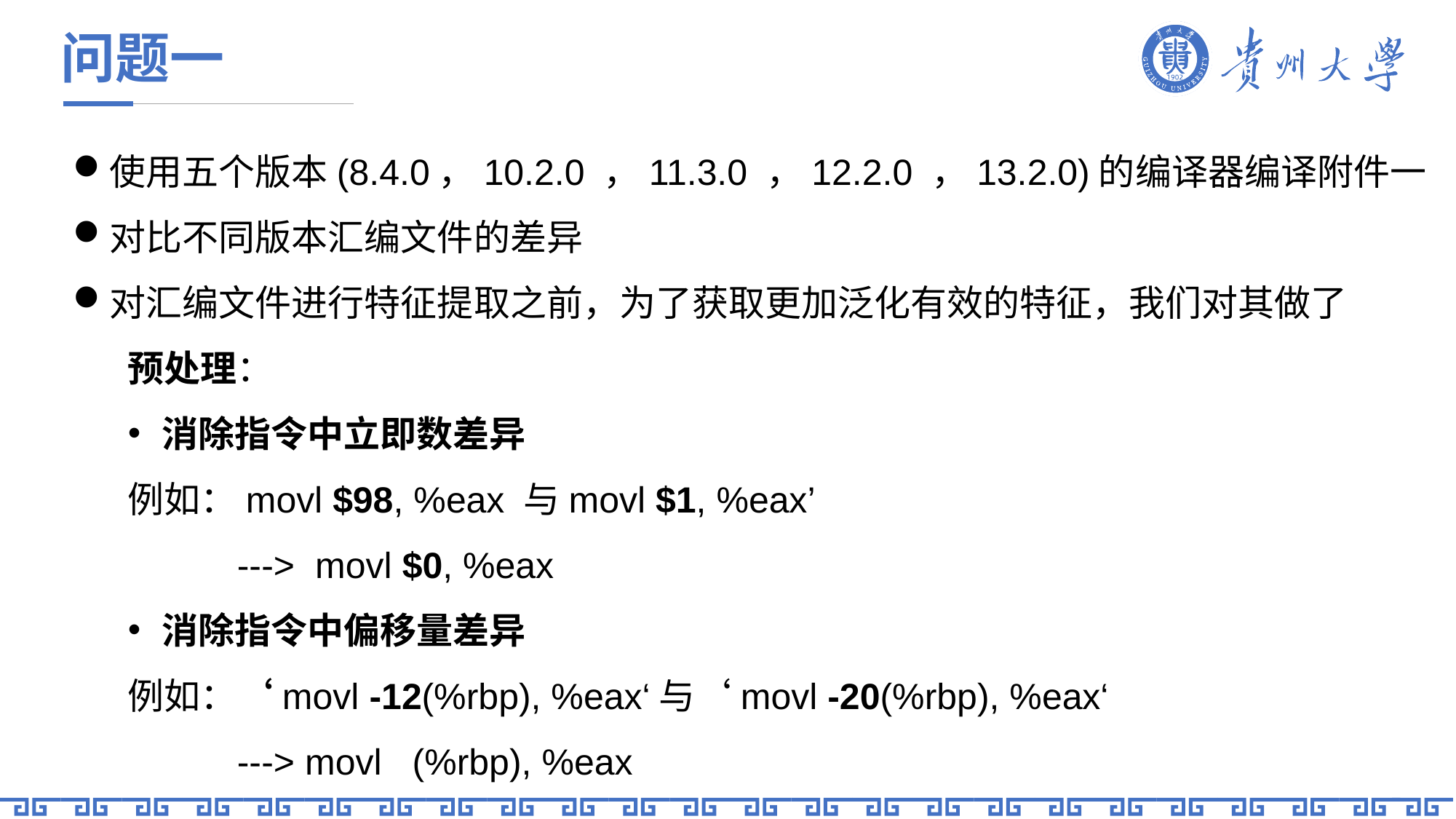

问题一
使用五个版本(8.4.0，10.2.0 ，11.3.0 ，12.2.0 ，13.2.0)的编译器编译附件一
对比不同版本汇编文件的差异
对汇编文件进行特征提取之前，为了获取更加泛化有效的特征，我们对其做了
预处理：
消除指令中立即数差异
例如：movl $98, %eax 与movl $1, %eax’
--->  movl $0, %eax
消除指令中偏移量差异
例如：‘movl -12(%rbp), %eax‘与‘movl -20(%rbp), %eax‘
---> movl   (%rbp), %eax
8